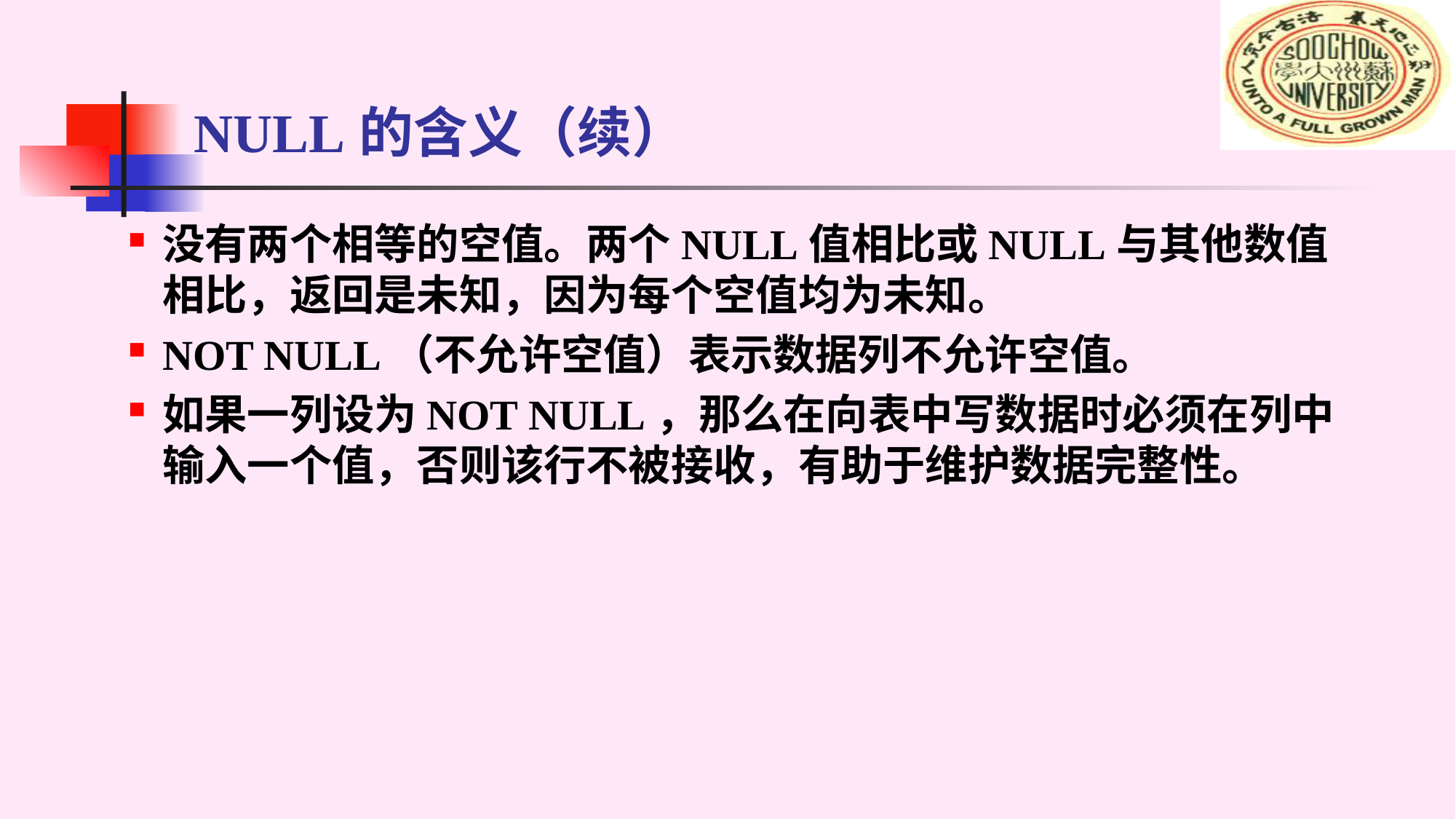

# NULL的含义（续）
没有两个相等的空值。两个NULL值相比或NULL与其他数值相比，返回是未知，因为每个空值均为未知。
NOT NULL（不允许空值）表示数据列不允许空值。
如果一列设为NOT NULL，那么在向表中写数据时必须在列中输入一个值，否则该行不被接收，有助于维护数据完整性。